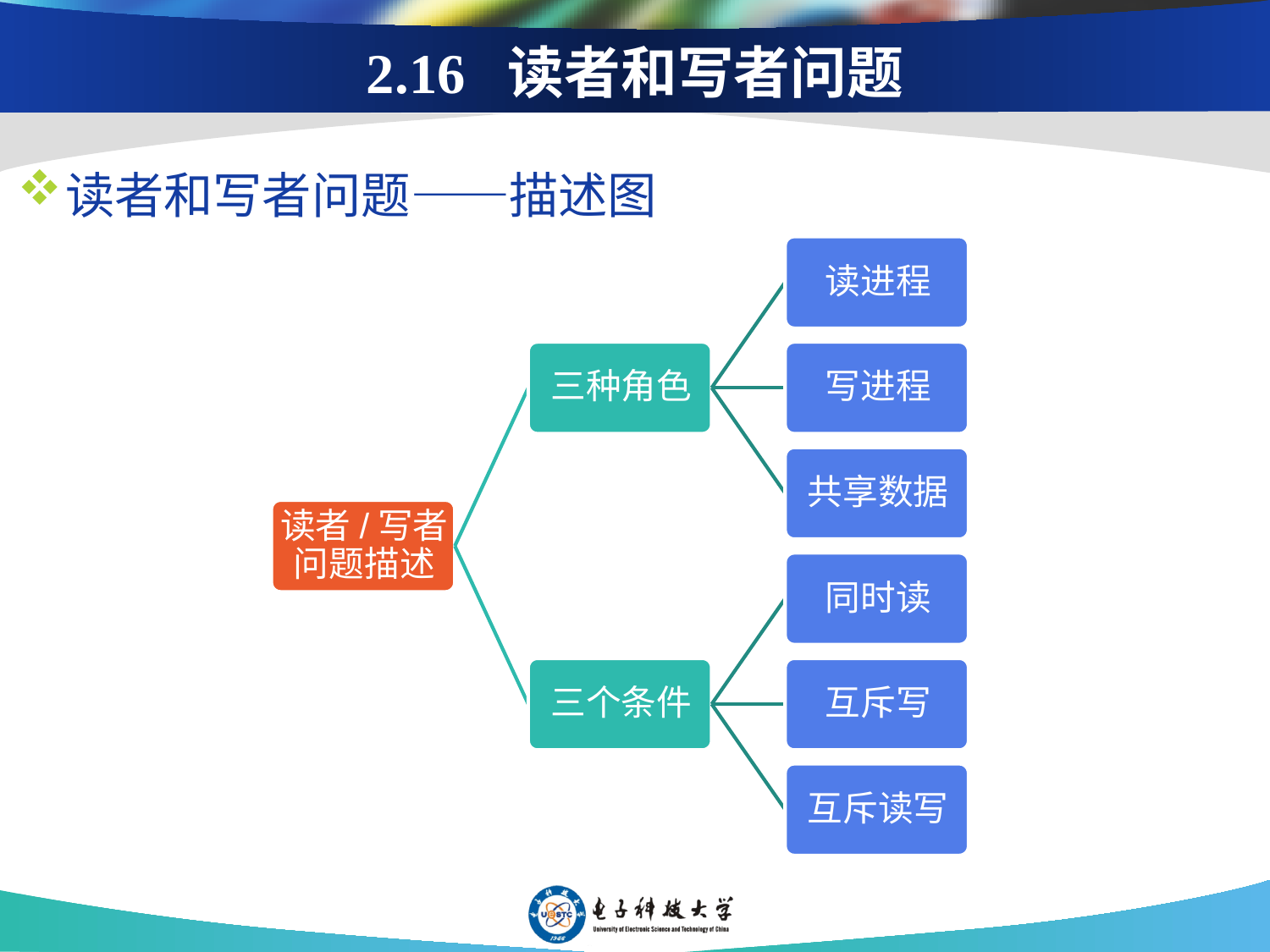

# 2.16  读者和写者问题
读者和写者问题——描述图
读者/写者问题描述

三种角色

读进程

写进程

共享数据

三个条件

同时读

互斥写

互斥读写